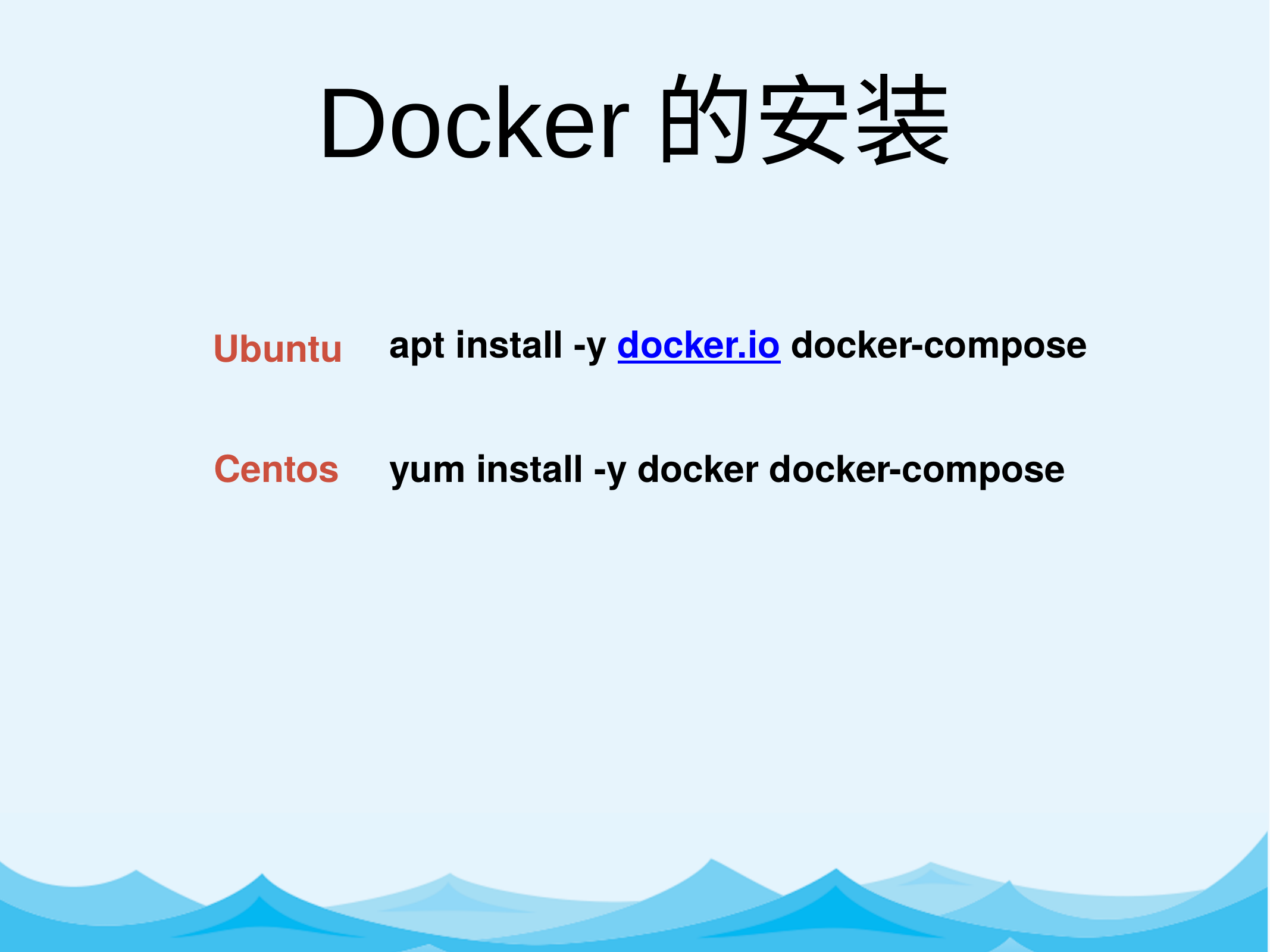

# Docker的安装
apt install -y docker.io docker-compose
Ubuntu
Centos
yum install -y docker docker-compose